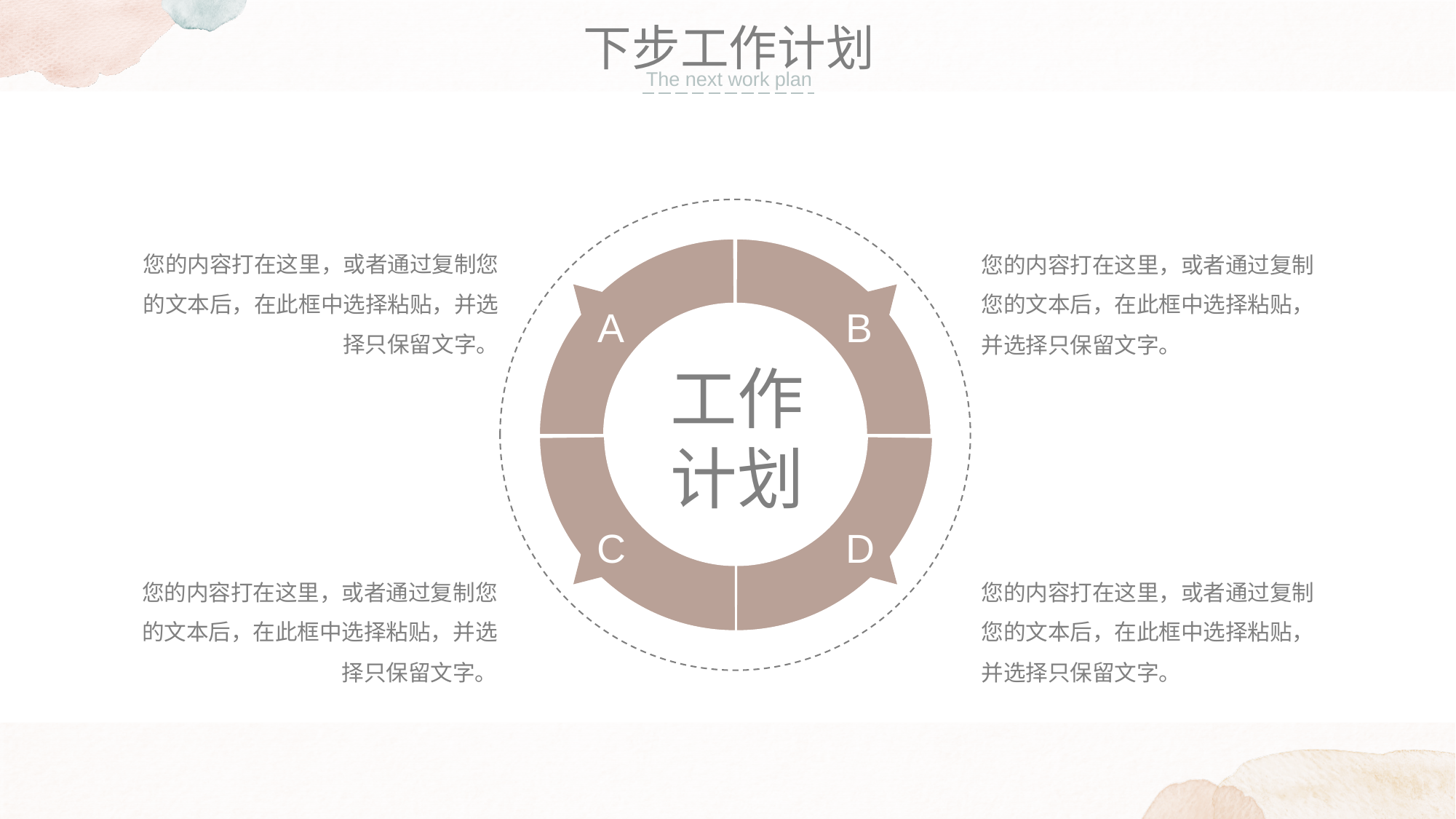

您的内容打在这里，或者通过复制您的文本后，在此框中选择粘贴，并选择只保留文字。
您的内容打在这里，或者通过复制您的文本后，在此框中选择粘贴，并选择只保留文字。
A
B
C
D

工作
计划

您的内容打在这里，或者通过复制您的文本后，在此框中选择粘贴，并选择只保留文字。
您的内容打在这里，或者通过复制您的文本后，在此框中选择粘贴，并选择只保留文字。